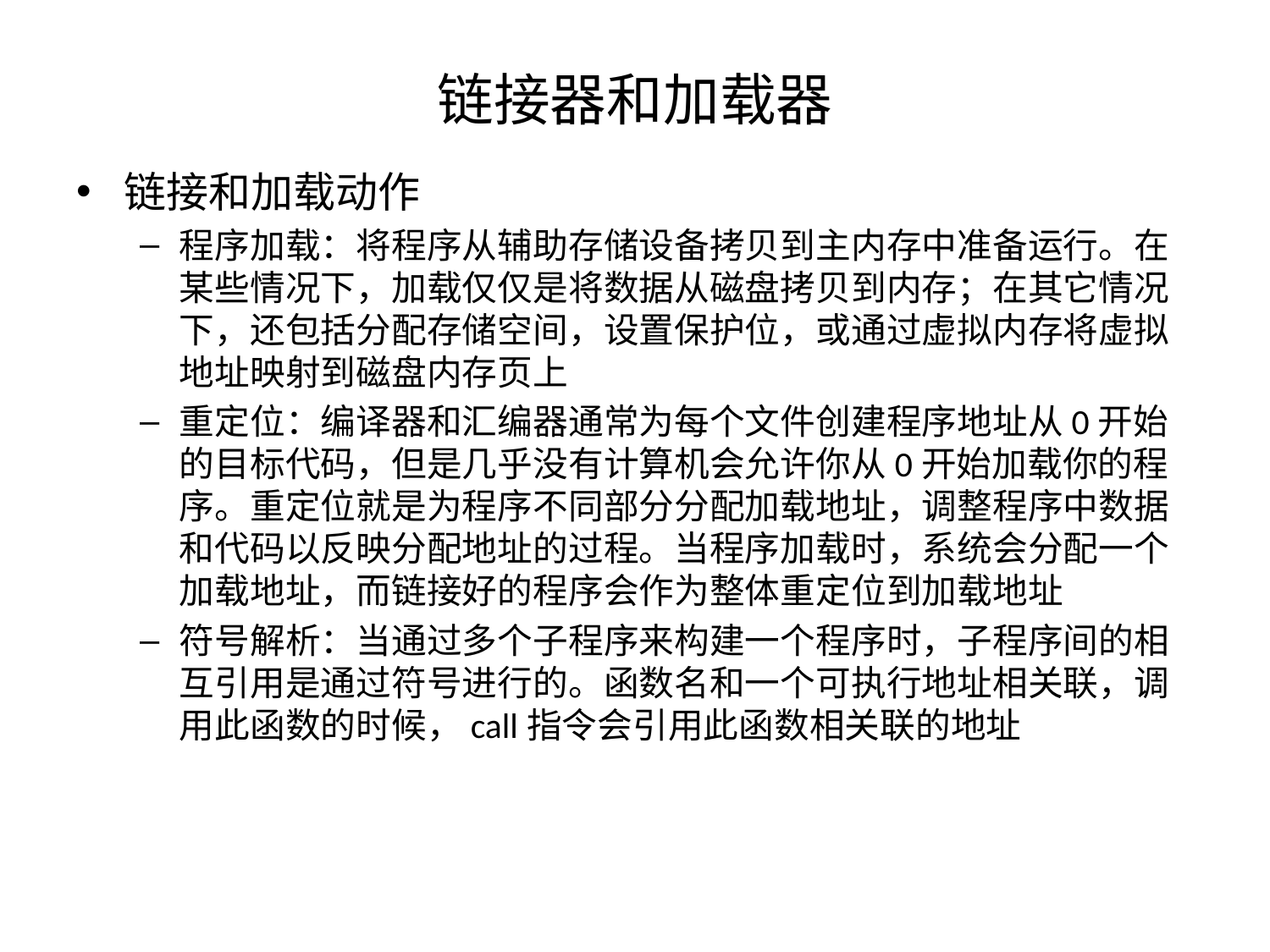

# 链接器和加载器
链接和加载动作
程序加载：将程序从辅助存储设备拷贝到主内存中准备运行。在某些情况下，加载仅仅是将数据从磁盘拷贝到内存；在其它情况下，还包括分配存储空间，设置保护位，或通过虚拟内存将虚拟地址映射到磁盘内存页上
重定位：编译器和汇编器通常为每个文件创建程序地址从0开始的目标代码，但是几乎没有计算机会允许你从0开始加载你的程序。重定位就是为程序不同部分分配加载地址，调整程序中数据和代码以反映分配地址的过程。当程序加载时，系统会分配一个加载地址，而链接好的程序会作为整体重定位到加载地址
符号解析：当通过多个子程序来构建一个程序时，子程序间的相互引用是通过符号进行的。函数名和一个可执行地址相关联，调用此函数的时候，call指令会引用此函数相关联的地址